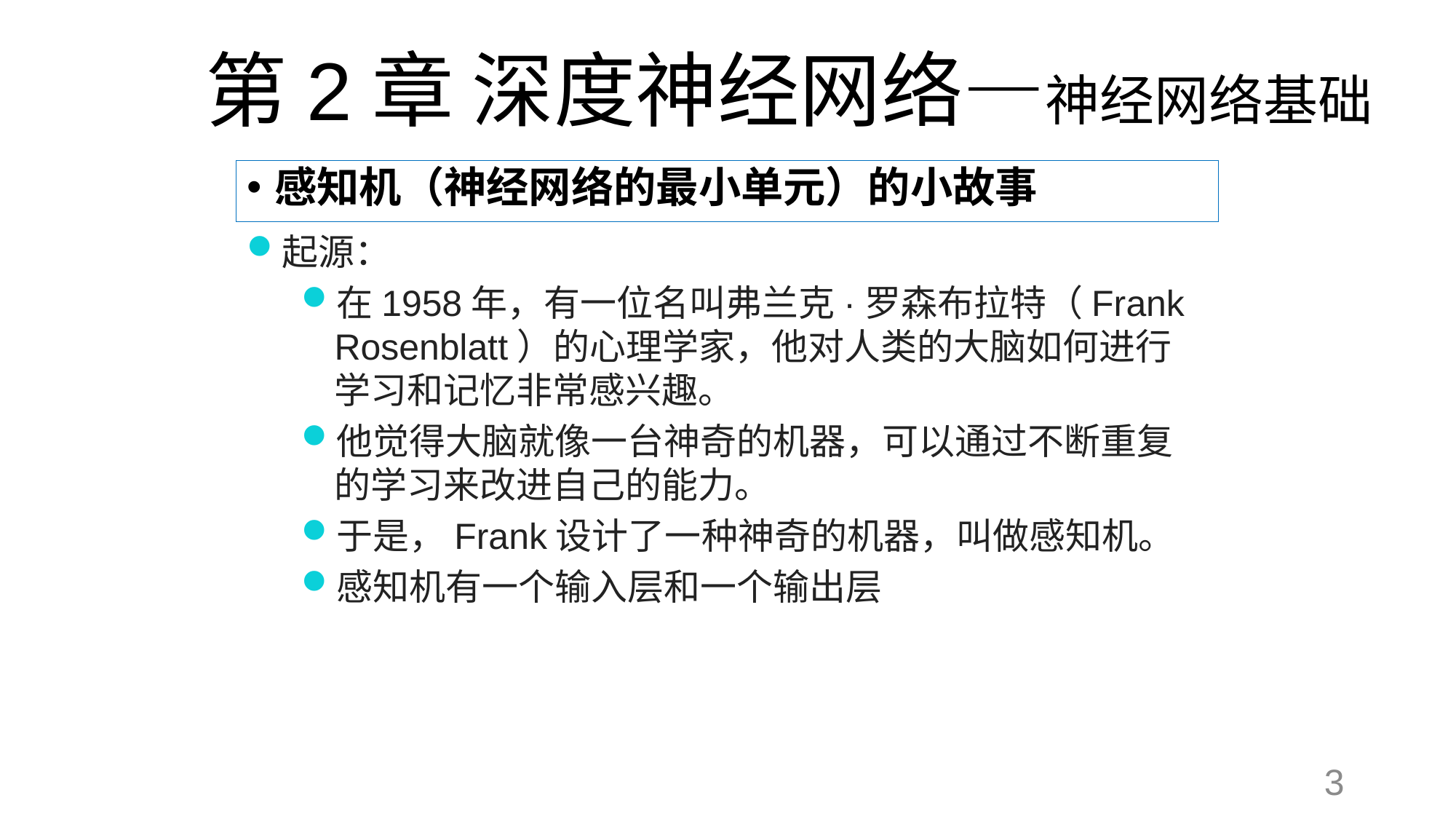

# 第2章 深度神经网络—神经网络基础
感知机（神经网络的最小单元）的小故事
起源：
在1958年，有一位名叫弗兰克·罗森布拉特（Frank Rosenblatt）的心理学家，他对人类的大脑如何进行学习和记忆非常感兴趣。
他觉得大脑就像一台神奇的机器，可以通过不断重复的学习来改进自己的能力。
于是，Frank设计了一种神奇的机器，叫做感知机。
感知机有一个输入层和一个输出层

3